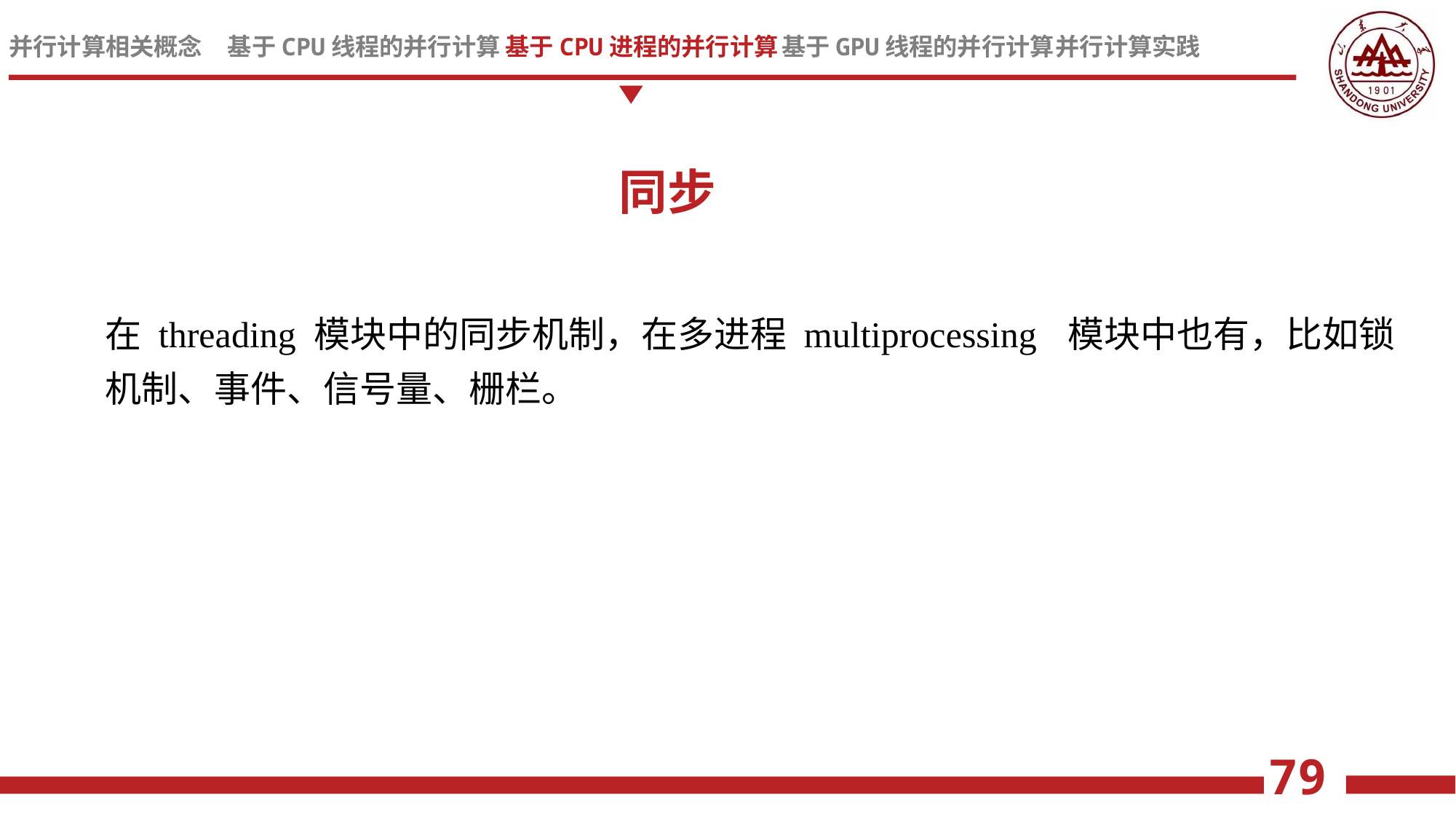

同步
在 threading 模块中的同步机制，在多进程 multiprocessing 模块中也有，比如锁机制、事件、信号量、栅栏。